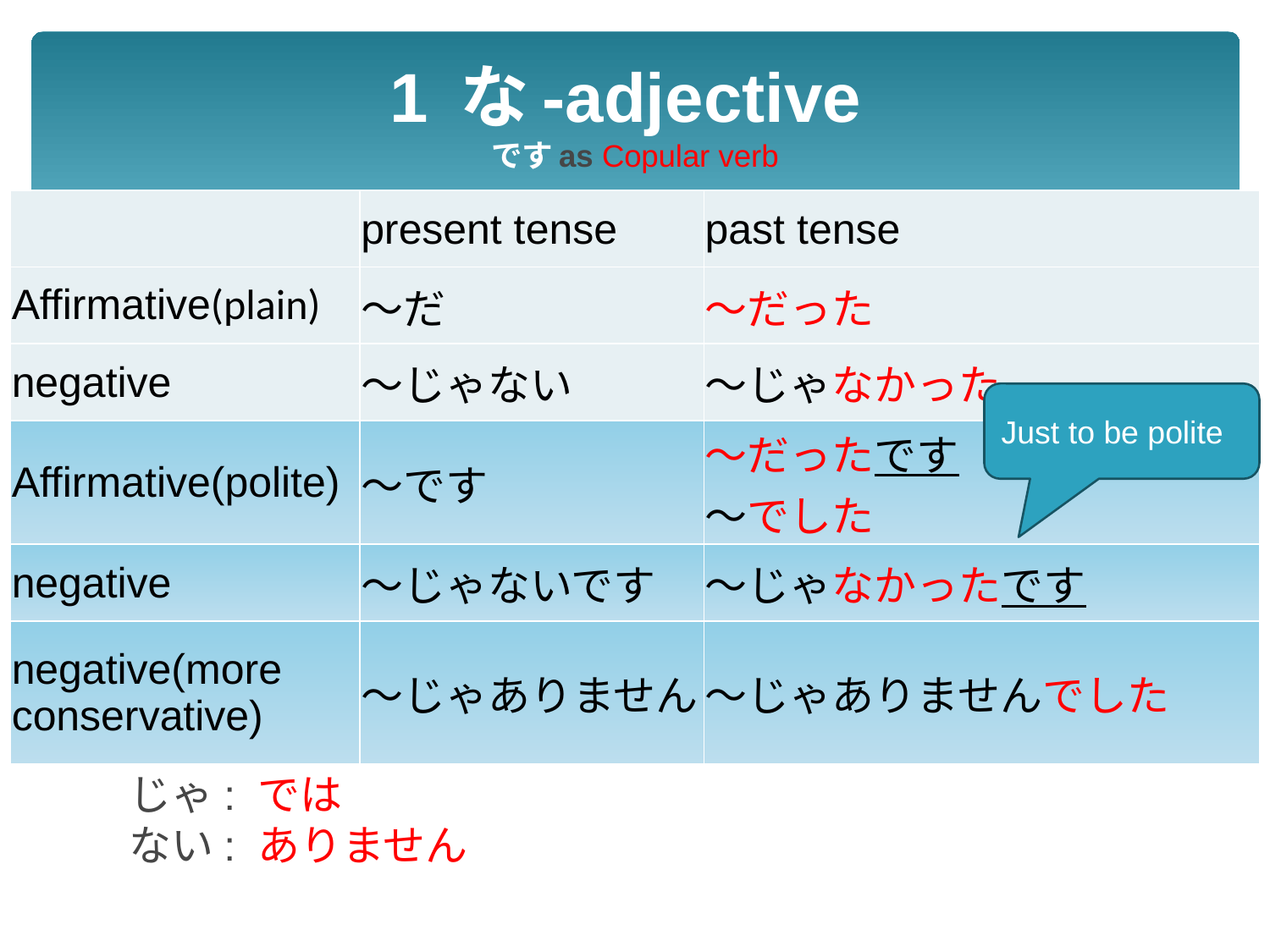

# 1 な-adjective ですas Copular verb
|  | present tense | past tense |
| --- | --- | --- |
| Affirmative(plain) | ～だ | ～だった |
| negative | ～じゃない | ～じゃなかった |
| Affirmative(polite) | ～です | ～だったです ～でした |
| negative | ～じゃないです | ～じゃなかったです |
| negative(more conservative) | ～じゃありません | ～じゃありませんでした |
Just to be polite
じゃ: では
ない: ありません